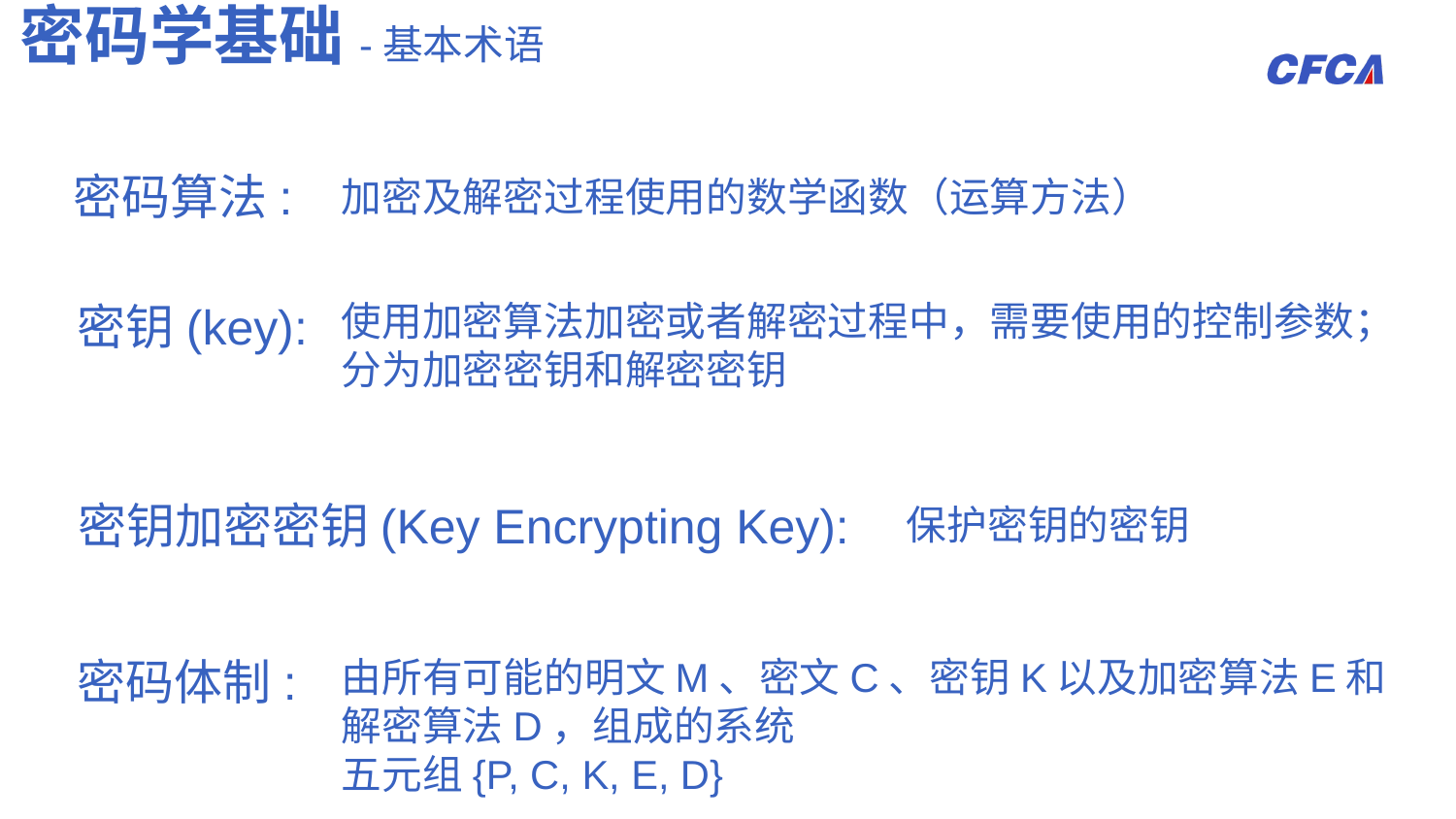

密码学基础-基本术语
加密及解密过程使用的数学函数（运算方法）
密码算法:
密钥(key):
使用加密算法加密或者解密过程中，需要使用的控制参数；
分为加密密钥和解密密钥
密钥加密密钥(Key Encrypting Key):
保护密钥的密钥
密码体制:
由所有可能的明文M、密文C、密钥K以及加密算法E和解密算法D，组成的系统
五元组{P, C, K, E, D}